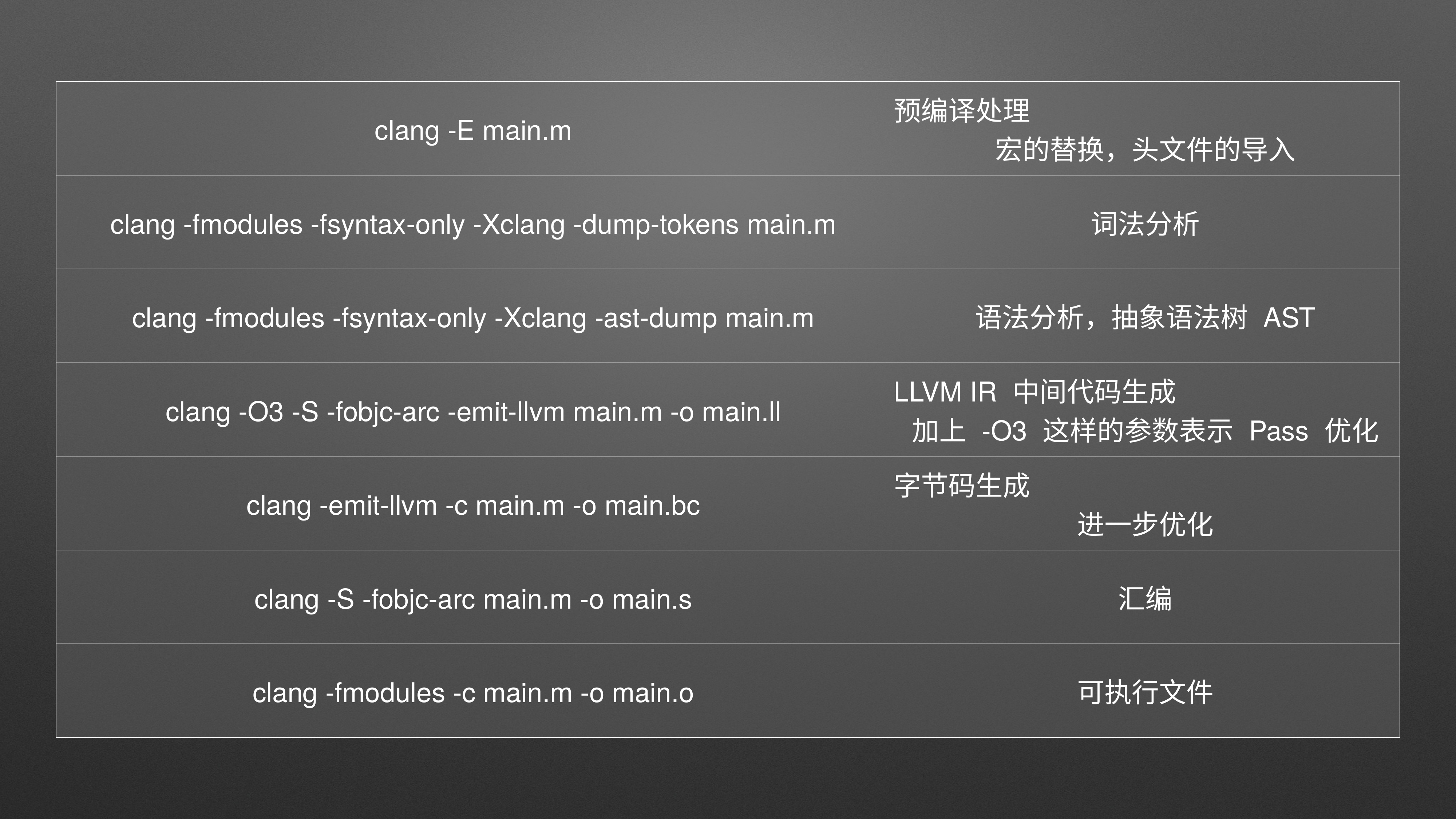

| clang -E main.m | 预编译处理 宏的替换，头文件的导入 |
| --- | --- |
| clang -fmodules -fsyntax-only -Xclang -dump-tokens main.m | 词法分析 |
| clang -fmodules -fsyntax-only -Xclang -ast-dump main.m | 语法分析，抽象语法树 AST |
| clang -O3 -S -fobjc-arc -emit-llvm main.m -o main.ll | LLVM IR 中间代码生成 加上 -O3 这样的参数表示 Pass 优化 |
| clang -emit-llvm -c main.m -o main.bc | 字节码生成 进一步优化 |
| clang -S -fobjc-arc main.m -o main.s | 汇编 |
| clang -fmodules -c main.m -o main.o | 可执行文件 |